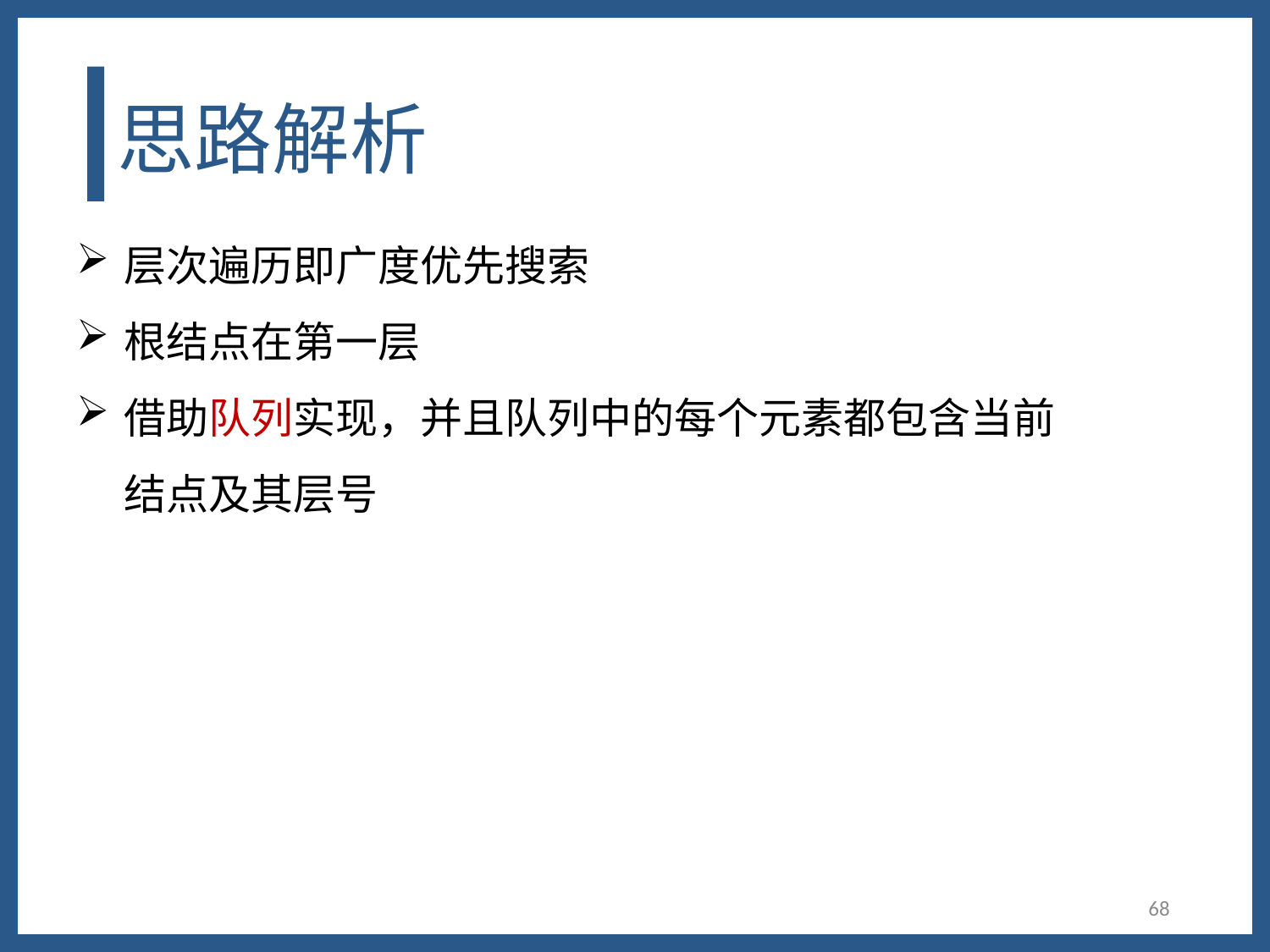

# 思路解析
层次遍历即广度优先搜索
根结点在第一层
借助队列实现，并且队列中的每个元素都包含当前结点及其层号
68